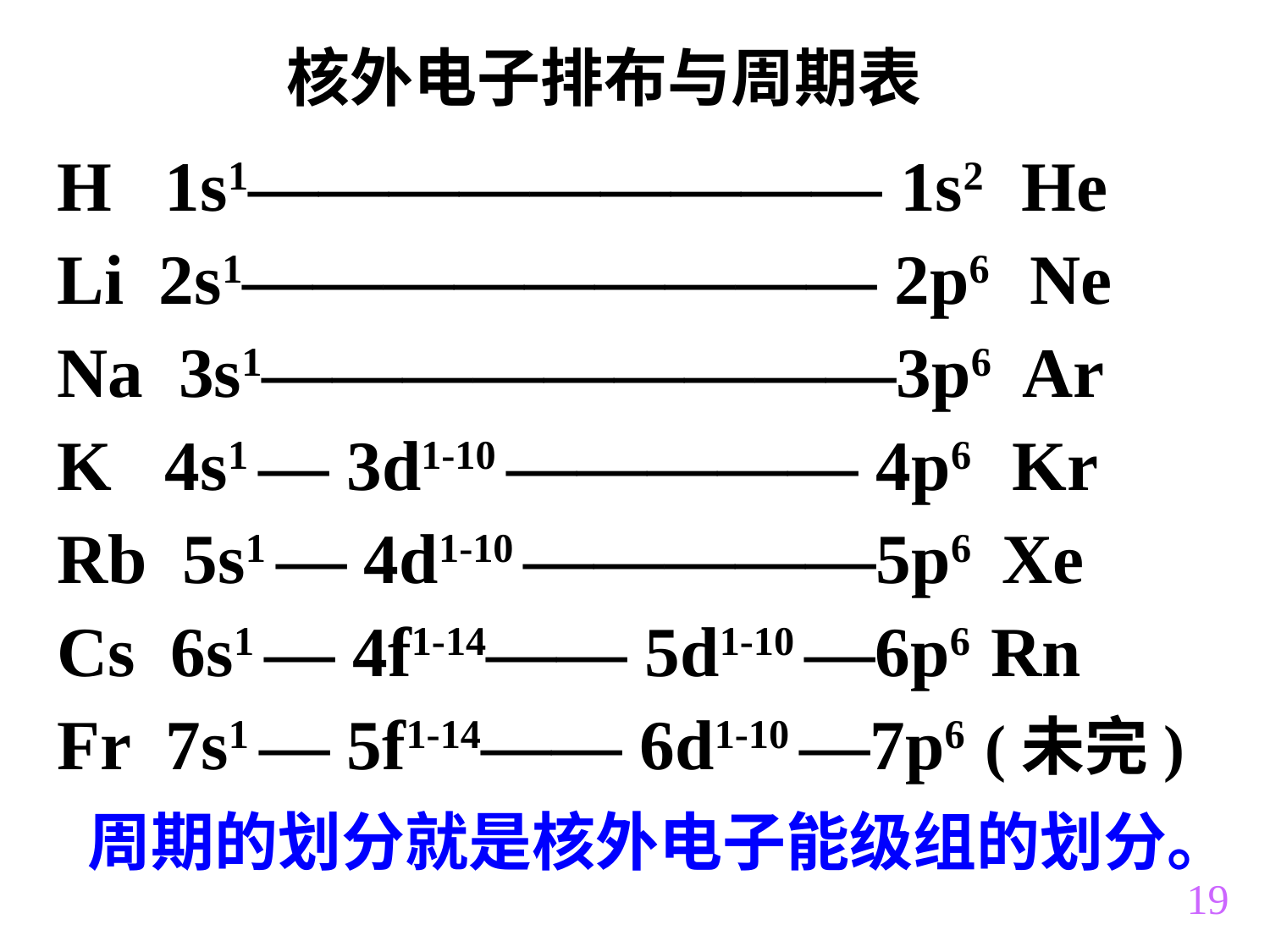

核外电子排布与周期表
H   1s1————————— 1s2   He
Li  2s1————————— 2p6    Ne
Na  3s1—————————3p6   Ar
K   4s1 — 3d1-10 ————— 4p6    Kr
Rb  5s1 — 4d1-10 —————5p6   Xe
Cs  6s1 — 4f1-14—— 5d1-10 —6p6  Rn
Fr  7s1 — 5f1-14—— 6d1-10 —7p6  (未完)
周期的划分就是核外电子能级组的划分。